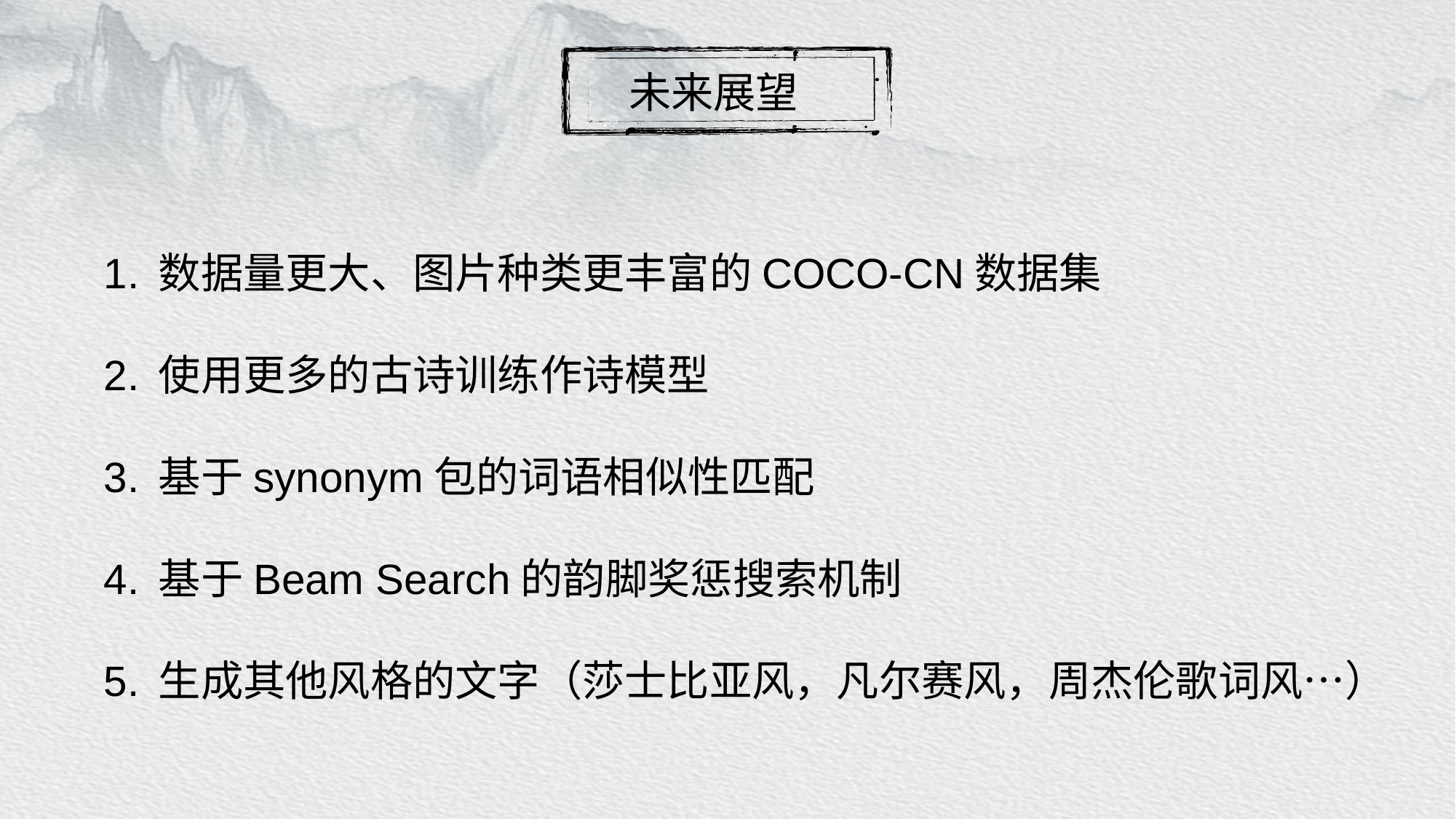

未来展望
数据量更大、图片种类更丰富的COCO-CN数据集
使用更多的古诗训练作诗模型
基于synonym包的词语相似性匹配
基于Beam Search的韵脚奖惩搜索机制
生成其他风格的文字（莎士比亚风，凡尔赛风，周杰伦歌词风…）